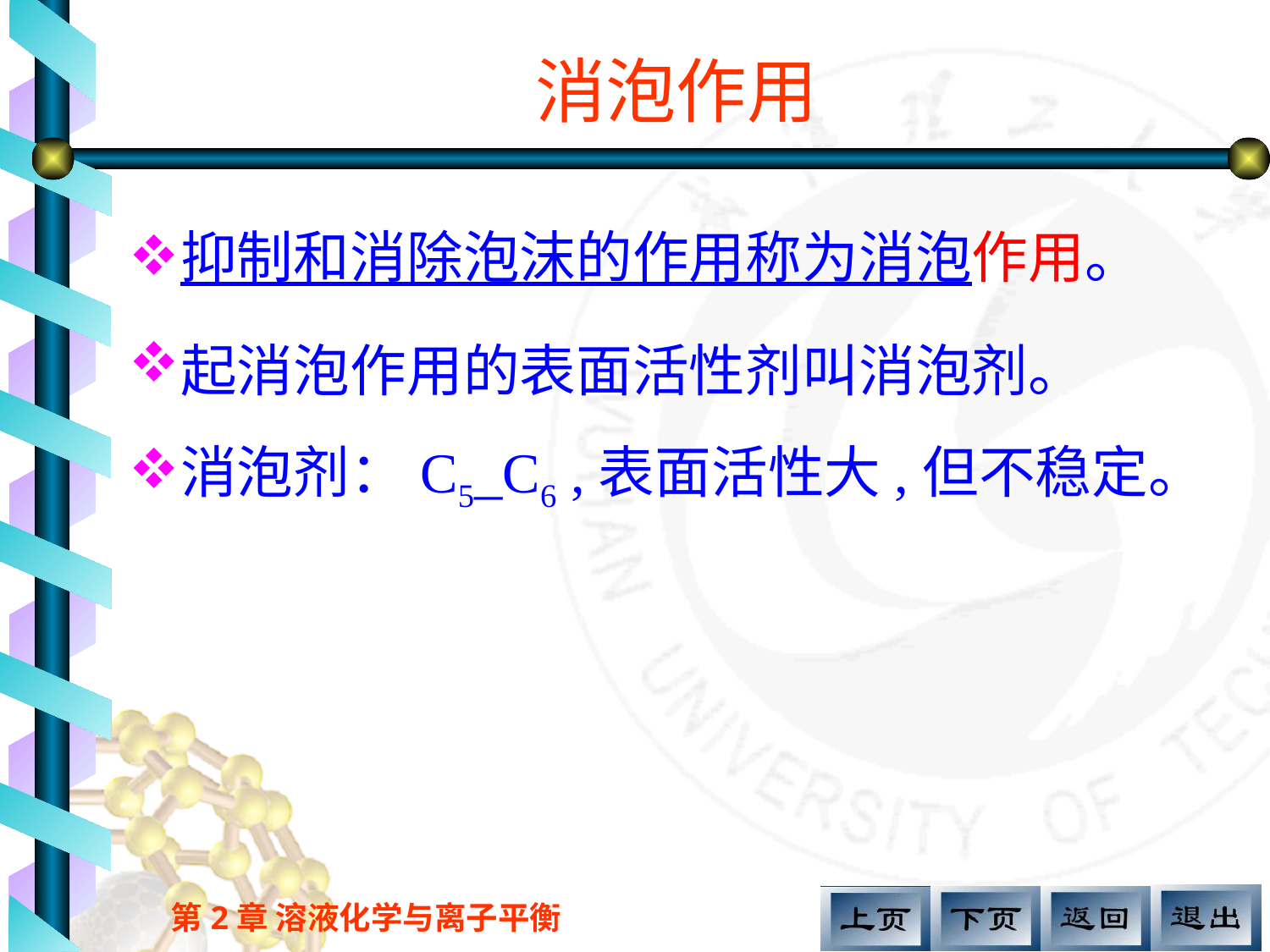

# 消泡作用
抑制和消除泡沫的作用称为消泡作用。
起消泡作用的表面活性剂叫消泡剂。
消泡剂：C5_C6 ,表面活性大,但不稳定。